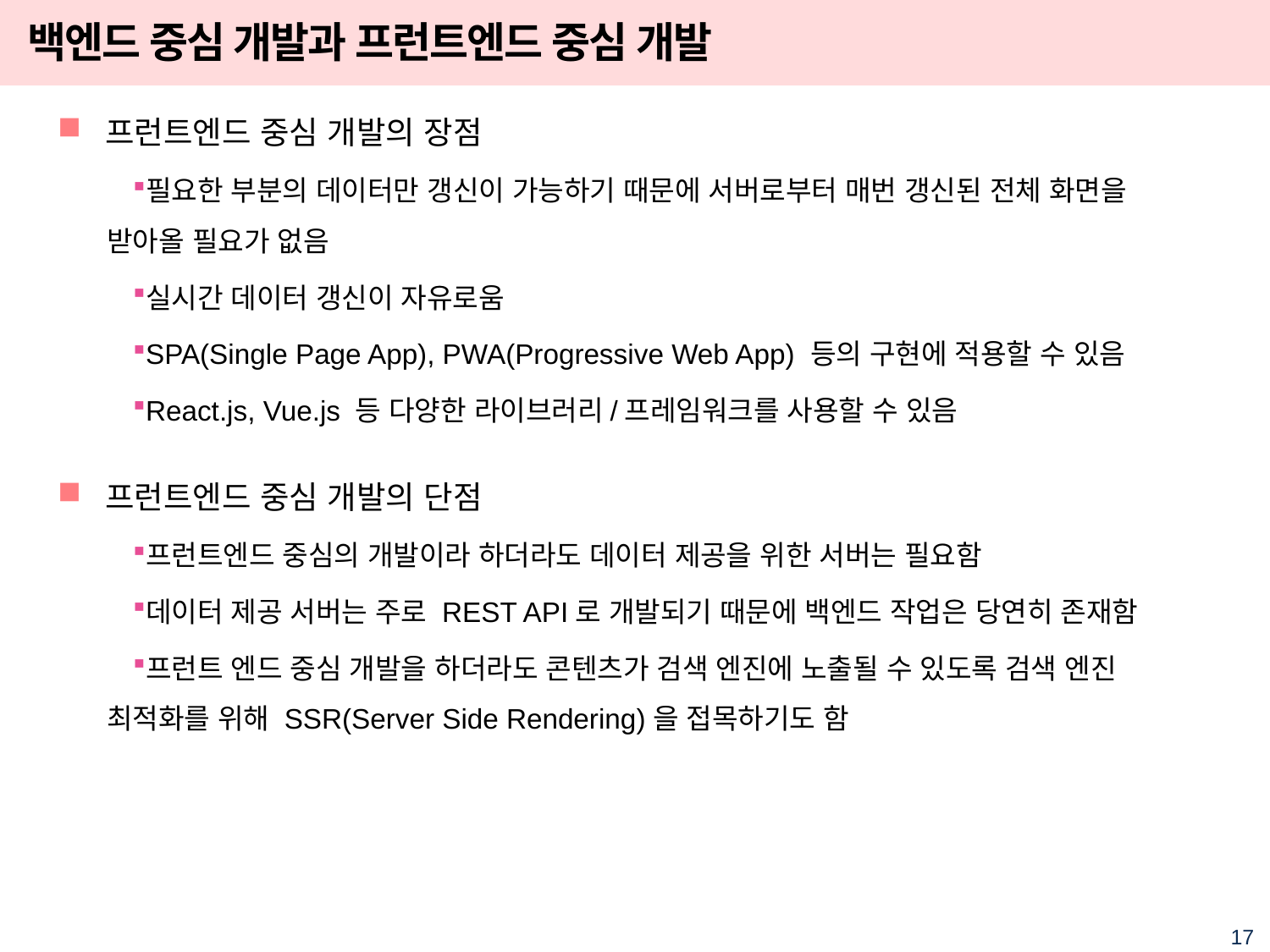

# 백엔드 중심 개발과 프런트엔드 중심 개발
프런트엔드 중심 개발의 장점
필요한 부분의 데이터만 갱신이 가능하기 때문에 서버로부터 매번 갱신된 전체 화면을 받아올 필요가 없음
실시간 데이터 갱신이 자유로움
SPA(Single Page App), PWA(Progressive Web App) 등의 구현에 적용할 수 있음
React.js, Vue.js 등 다양한 라이브러리/프레임워크를 사용할 수 있음

프런트엔드 중심 개발의 단점
프런트엔드 중심의 개발이라 하더라도 데이터 제공을 위한 서버는 필요함
데이터 제공 서버는 주로 REST API로 개발되기 때문에 백엔드 작업은 당연히 존재함
프런트 엔드 중심 개발을 하더라도 콘텐츠가 검색 엔진에 노출될 수 있도록 검색 엔진 최적화를 위해 SSR(Server Side Rendering)을 접목하기도 함